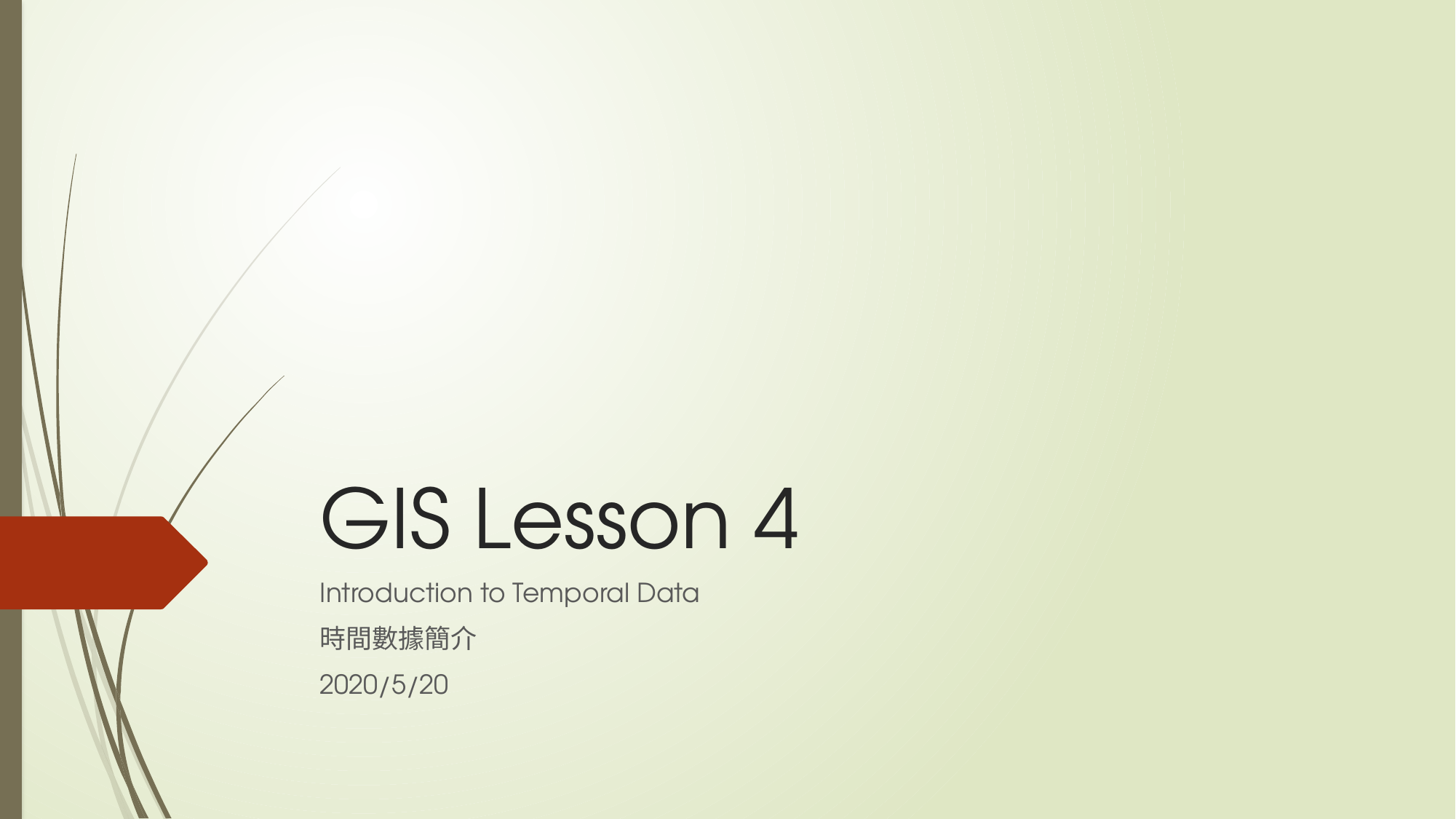

# GIS Lesson 4
Introduction to Temporal Data
時間數據簡介
2020/5/20